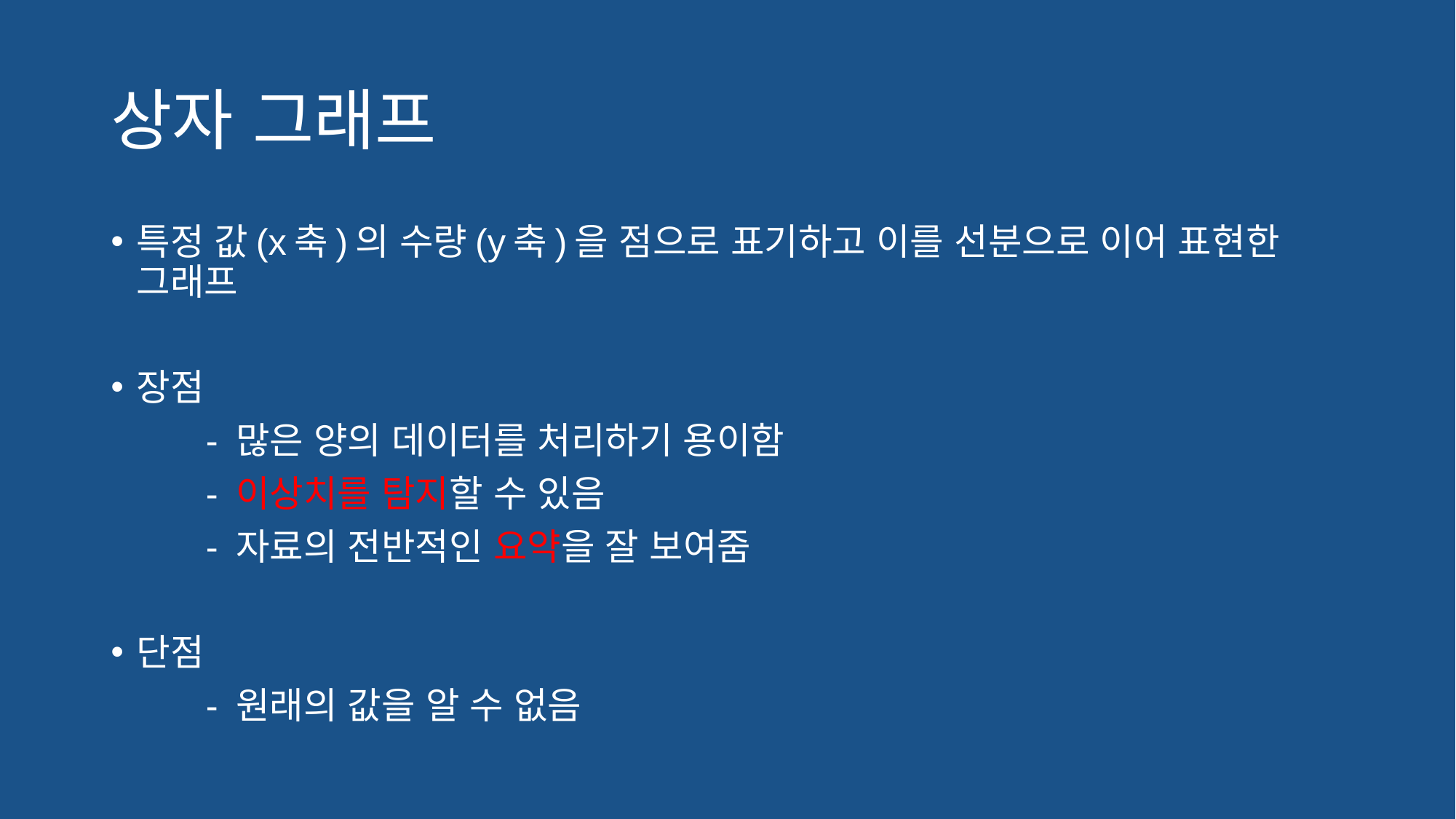

# 상자 그래프
특정 값(x축)의 수량(y축)을 점으로 표기하고 이를 선분으로 이어 표현한 그래프

장점
	- 많은 양의 데이터를 처리하기 용이함
	- 이상치를 탐지할 수 있음
	- 자료의 전반적인 요약을 잘 보여줌

단점
	- 원래의 값을 알 수 없음